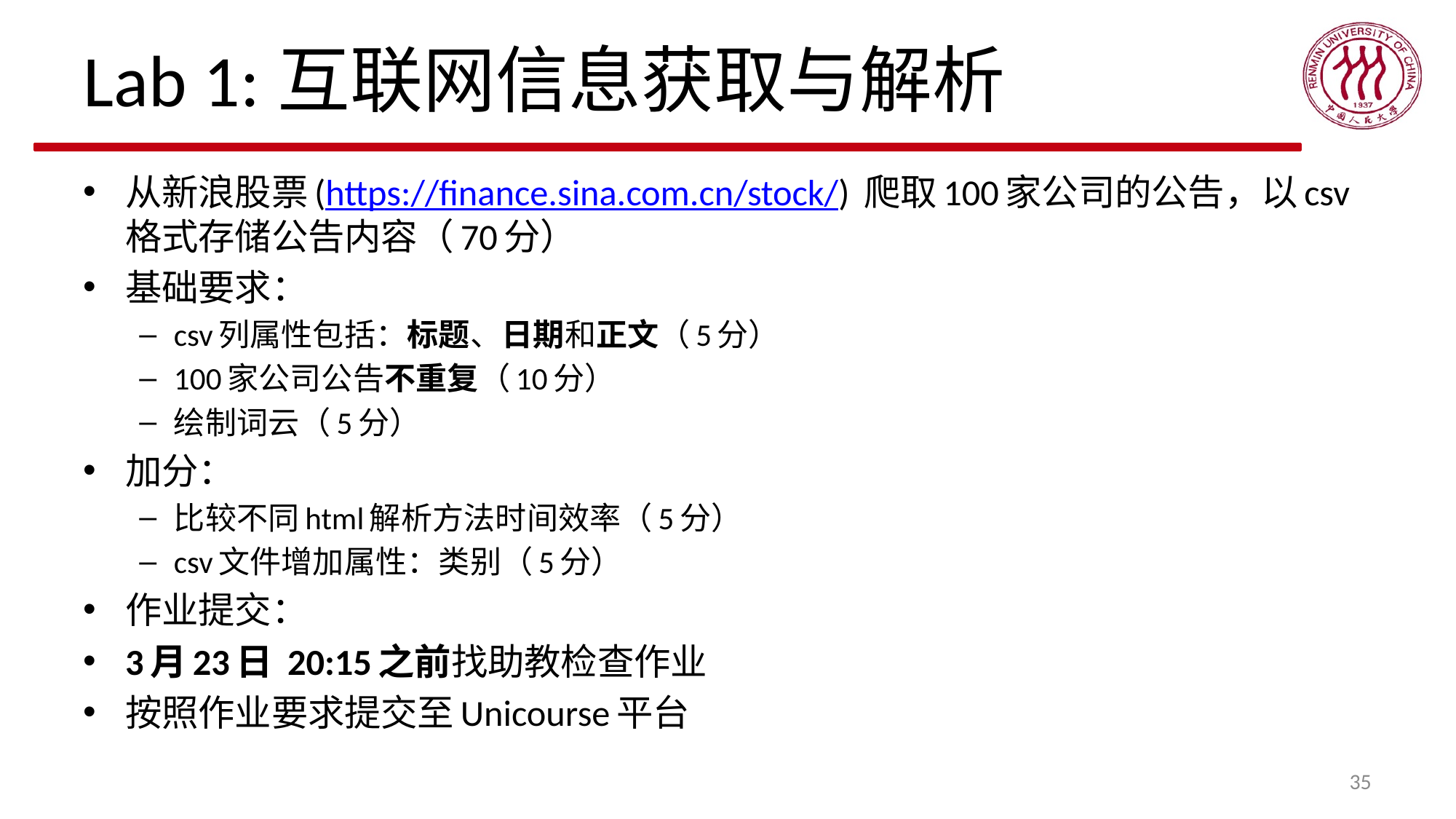

# Lab 1:互联网信息获取与解析
从新浪股票(https://finance.sina.com.cn/stock/) 爬取100家公司的公告，以csv格式存储公告内容（70分）
基础要求：
csv列属性包括：标题、日期和正文（5分）
100家公司公告不重复（10分）
绘制词云（5分）
加分：
比较不同html解析方法时间效率（5分）
csv文件增加属性：类别（5分）
作业提交：
3月23日 20:15之前找助教检查作业
按照作业要求提交至Unicourse平台

35